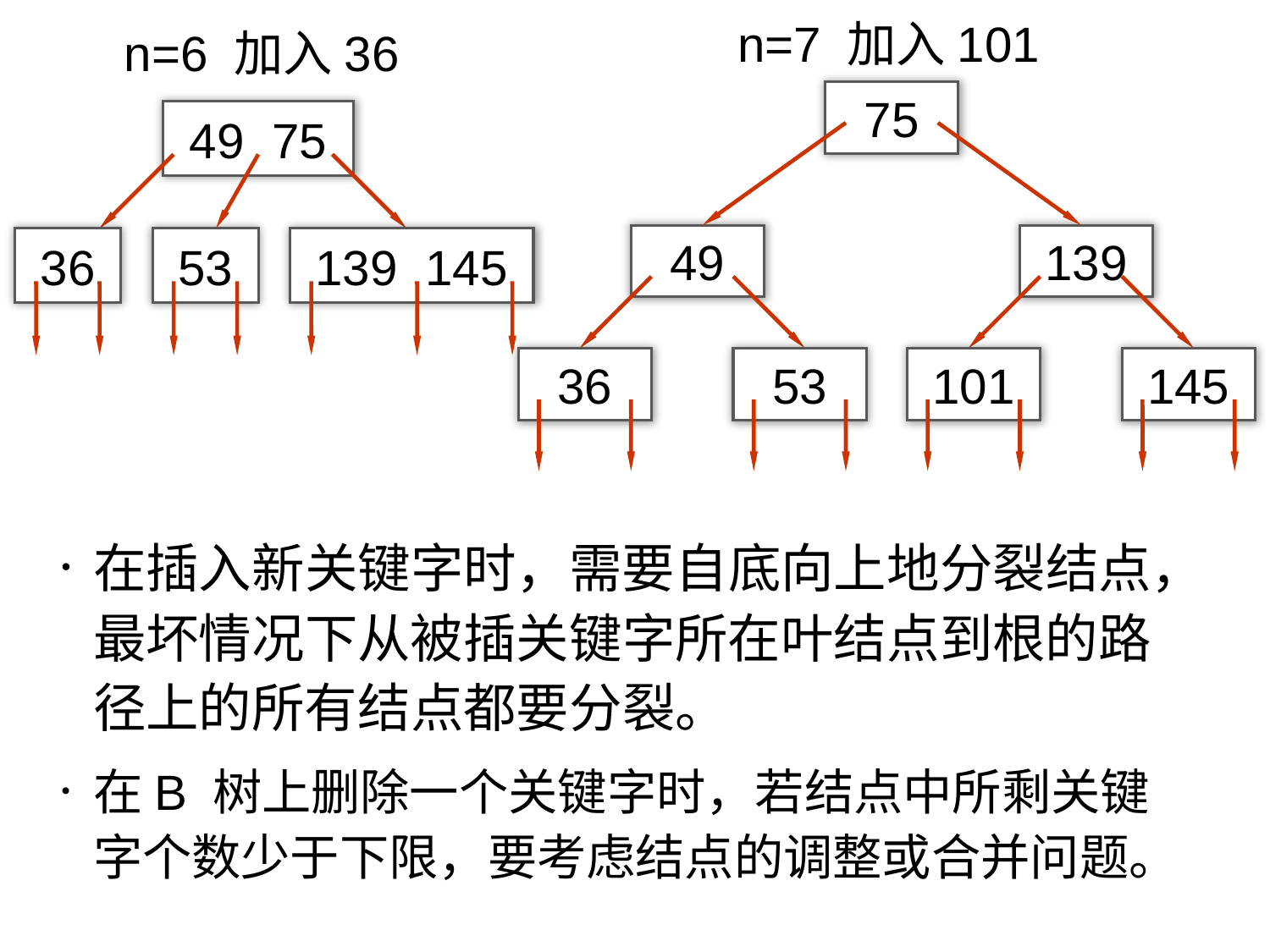

n=7 加入101
n=6 加入36
75
49  75

49
139
36
53
139  145

36
53
101
145

在插入新关键字时，需要自底向上地分裂结点，最坏情况下从被插关键字所在叶结点到根的路径上的所有结点都要分裂。
在B 树上删除一个关键字时，若结点中所剩关键字个数少于下限，要考虑结点的调整或合并问题。